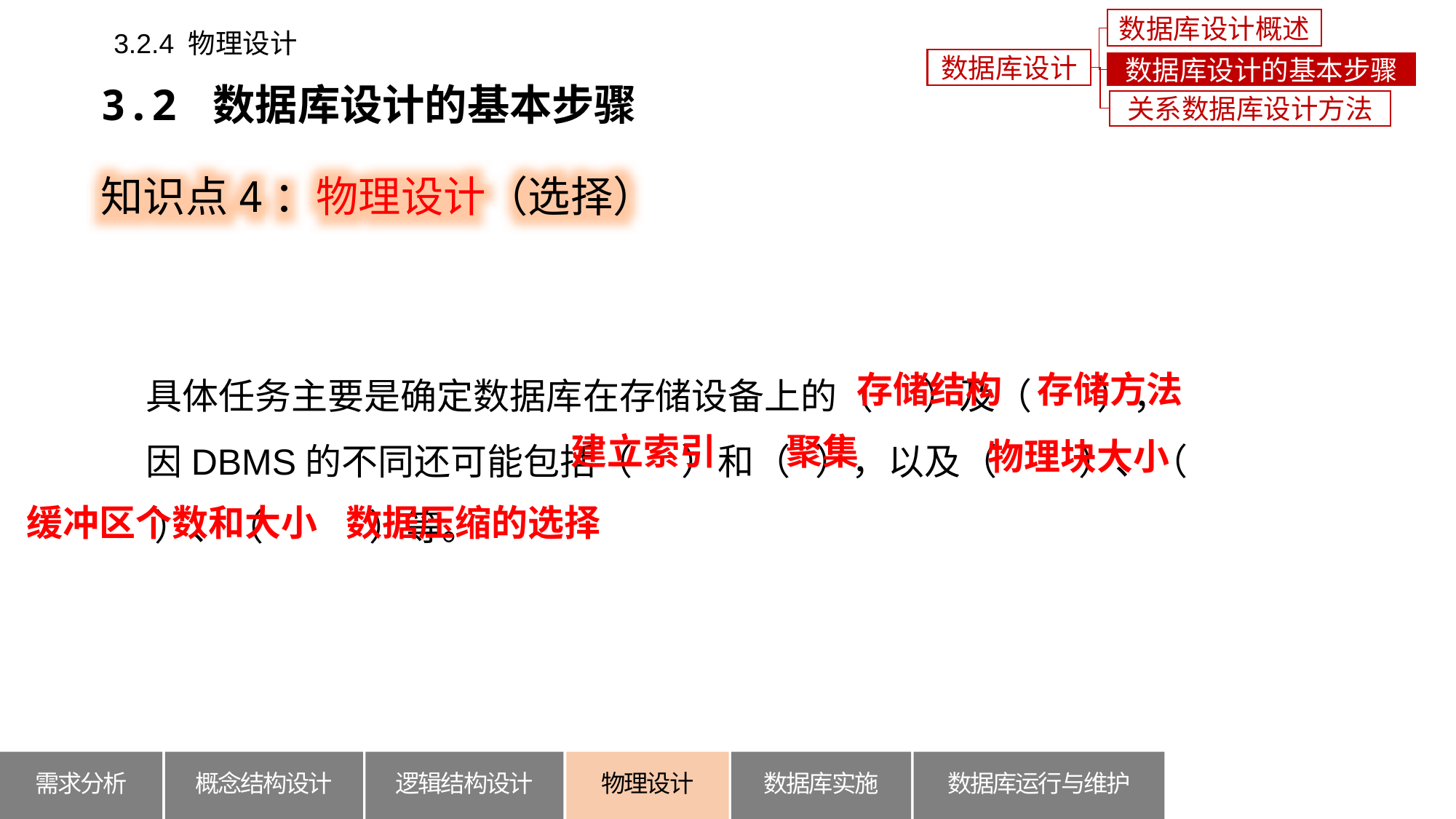

数据库设计概述
3.2.4 物理设计
数据库设计
数据库设计的基本步骤
3.2 数据库设计的基本步骤
关系数据库设计方法
知识点4：物理设计（选择）

具体任务主要是确定数据库在存储设备上的（      ）及（        ），
因DBMS的不同还可能包括（      ）和（   ），以及（          ）、（              ）、（             ）等。
存储结构
存储方法
聚集
建立索引
物理块大小
数据压缩的选择
缓冲区个数和大小
概念结构设计
逻辑结构设计
数据库运行与维护
需求分析
物理设计
数据库实施